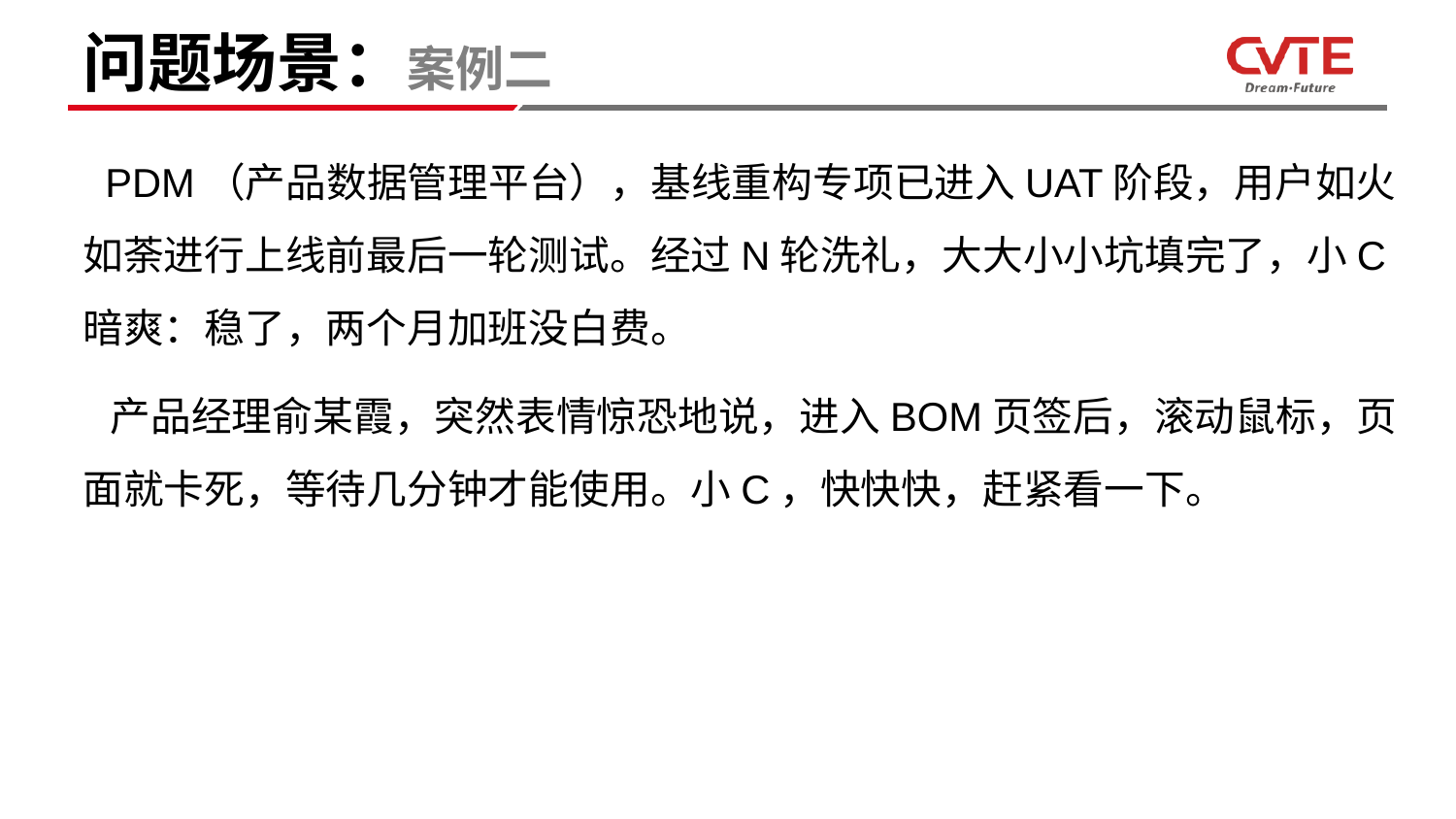

# 问题场景：案例二
  PDM（产品数据管理平台），基线重构专项已进入UAT阶段，用户如火如荼进行上线前最后一轮测试。经过N轮洗礼，大大小小坑填完了，小C暗爽：稳了，两个月加班没白费。
  产品经理俞某霞，突然表情惊恐地说，进入BOM页签后，滚动鼠标，页面就卡死，等待几分钟才能使用。小C，快快快，赶紧看一下。